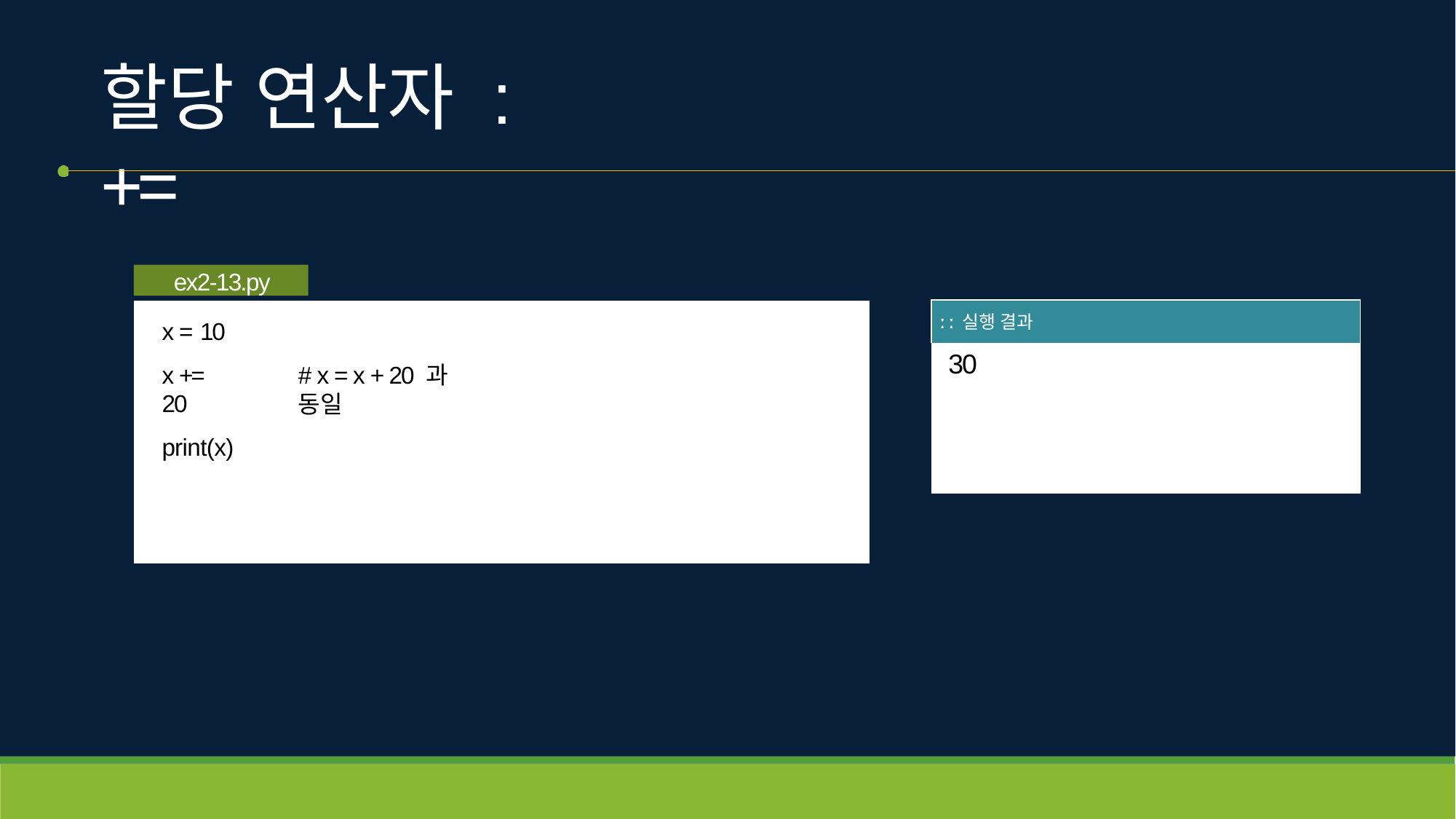

# 할당 연산자 : +=

ex2-13.py
x = 10
x += 20
print(x)
| ː ː 실행 결과 |
| --- |
| 30 |

# x = x + 20 과 동일